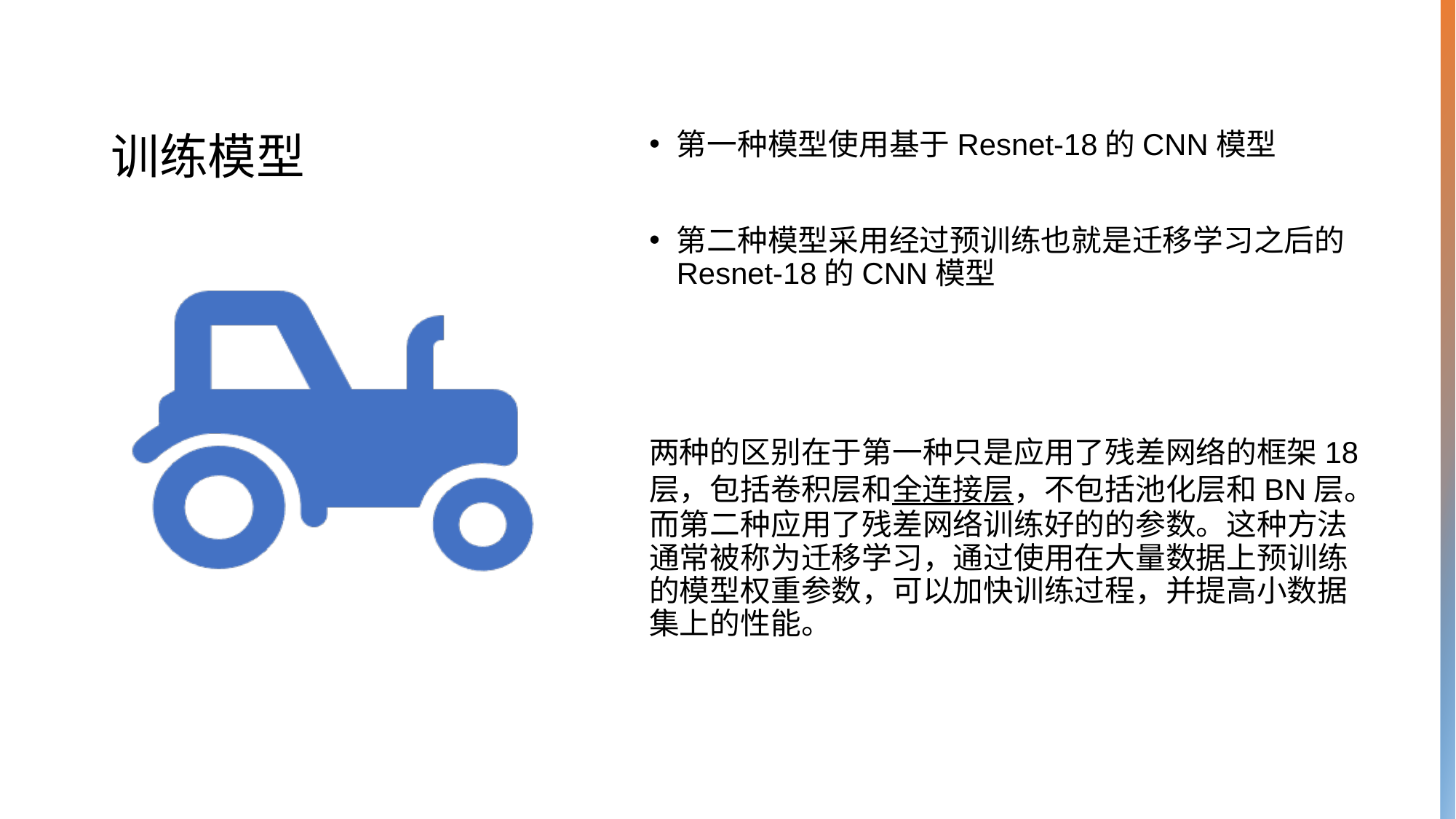

第一种模型使用基于Resnet-18的CNN模型

第二种模型采用经过预训练也就是迁移学习之后的Resnet-18的CNN模型

两种的区别在于第一种只是应用了残差网络的框架18层，包括卷积层和全连接层，不包括池化层和BN层。而第二种应用了残差网络训练好的的参数。这种方法通常被称为迁移学习，通过使用在大量数据上预训练的模型权重参数，可以加快训练过程，并提高小数据集上的性能。

# 训练模型